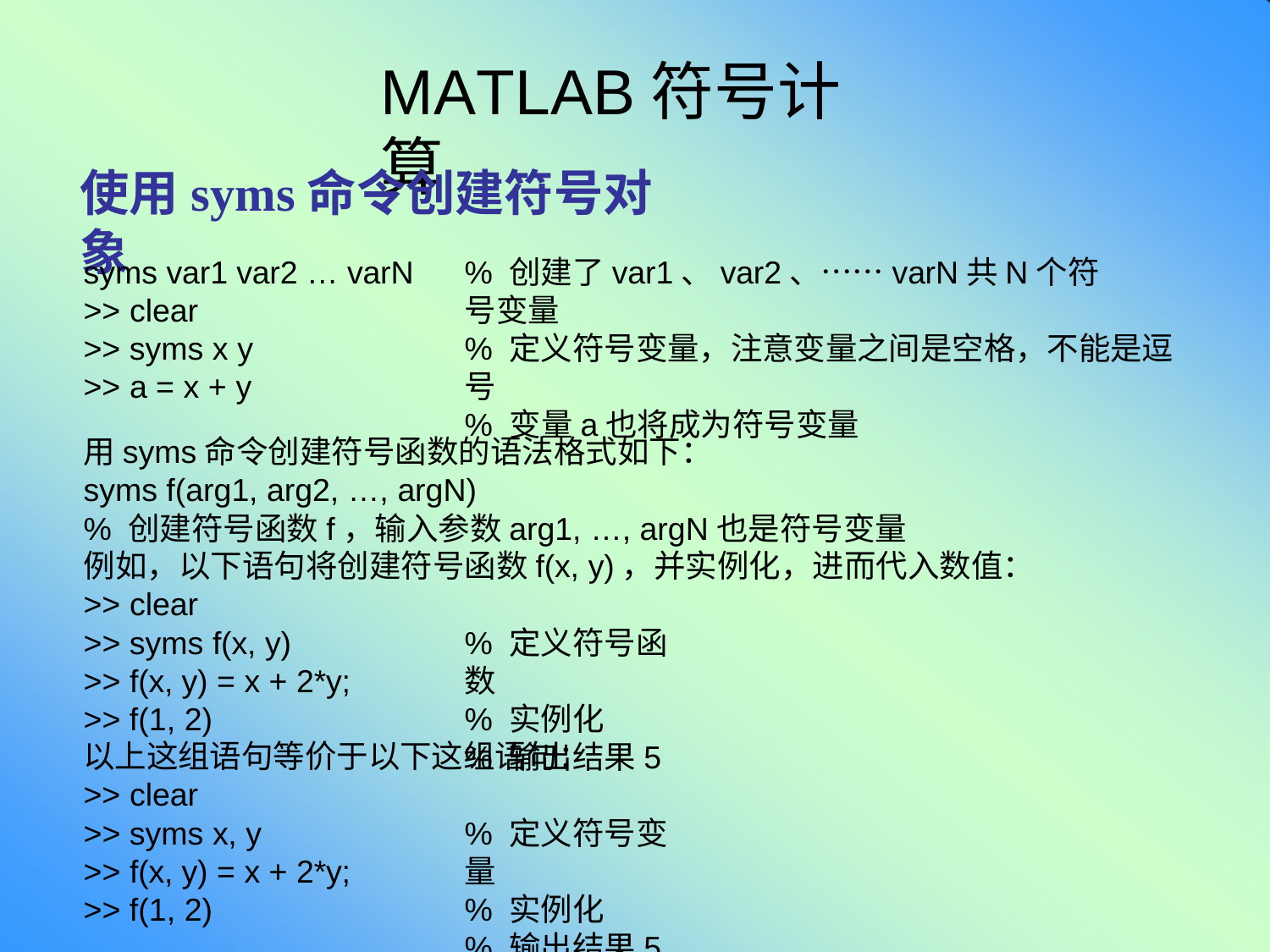

# MATLAB符号计算
使用syms命令创建符号对象
syms var1 var2 … varN
>> clear
>> syms x y
>> a = x + y
% 创建了var1、var2、……varN共N个符号变量
% 定义符号变量，注意变量之间是空格，不能是逗号
% 变量a也将成为符号变量
用syms命令创建符号函数的语法格式如下：
syms f(arg1, arg2, …, argN)
% 创建符号函数f，输入参数arg1, …, argN也是符号变量
例如，以下语句将创建符号函数f(x, y)，并实例化，进而代入数值：
>> clear
>> syms f(x, y)
>> f(x, y) = x + 2*y;
>> f(1, 2)
% 定义符号函数
% 实例化
% 输出结果5
以上这组语句等价于以下这组语句：
>> clear
>> syms x, y
>> f(x, y) = x + 2*y;
>> f(1, 2)
% 定义符号变量
% 实例化
% 输出结果5